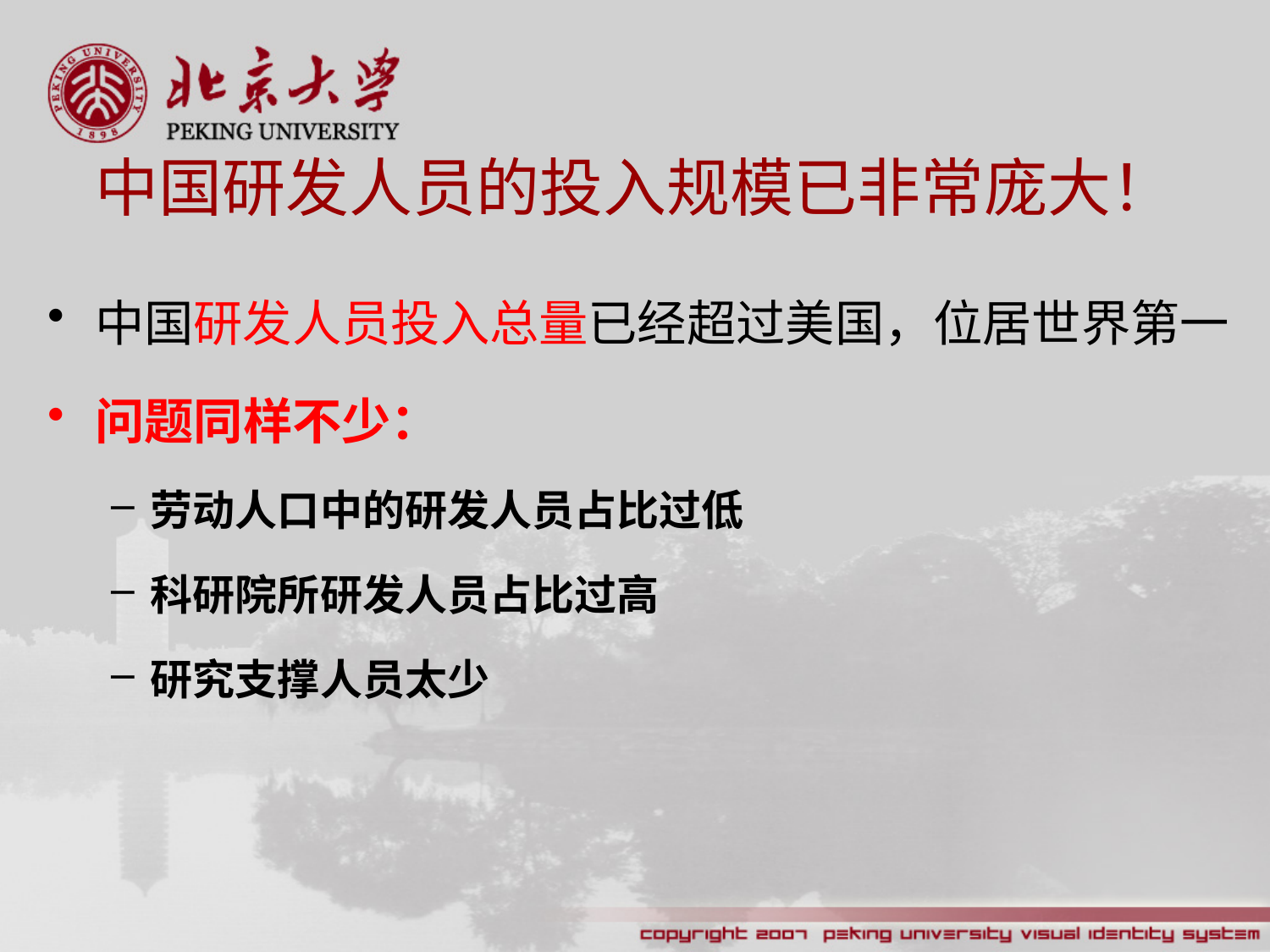

# 中国研发人员的投入规模已非常庞大！
中国研发人员投入总量已经超过美国，位居世界第一
问题同样不少：
劳动人口中的研发人员占比过低
科研院所研发人员占比过高
研究支撑人员太少